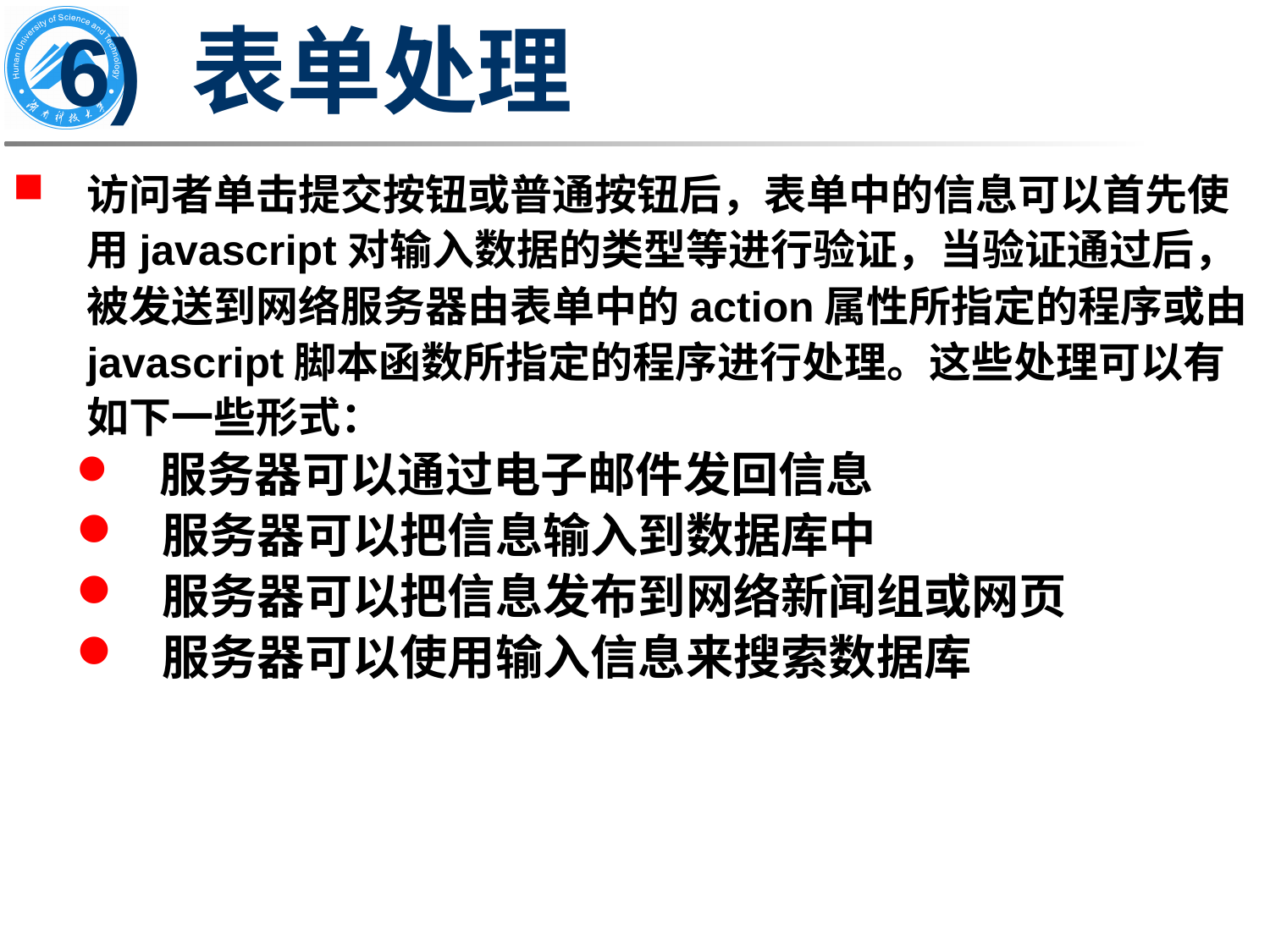

# 6) 表单处理
访问者单击提交按钮或普通按钮后，表单中的信息可以首先使用javascript对输入数据的类型等进行验证，当验证通过后，被发送到网络服务器由表单中的action属性所指定的程序或由javascript脚本函数所指定的程序进行处理。这些处理可以有如下一些形式：
 服务器可以通过电子邮件发回信息
 服务器可以把信息输入到数据库中
 服务器可以把信息发布到网络新闻组或网页
 服务器可以使用输入信息来搜索数据库